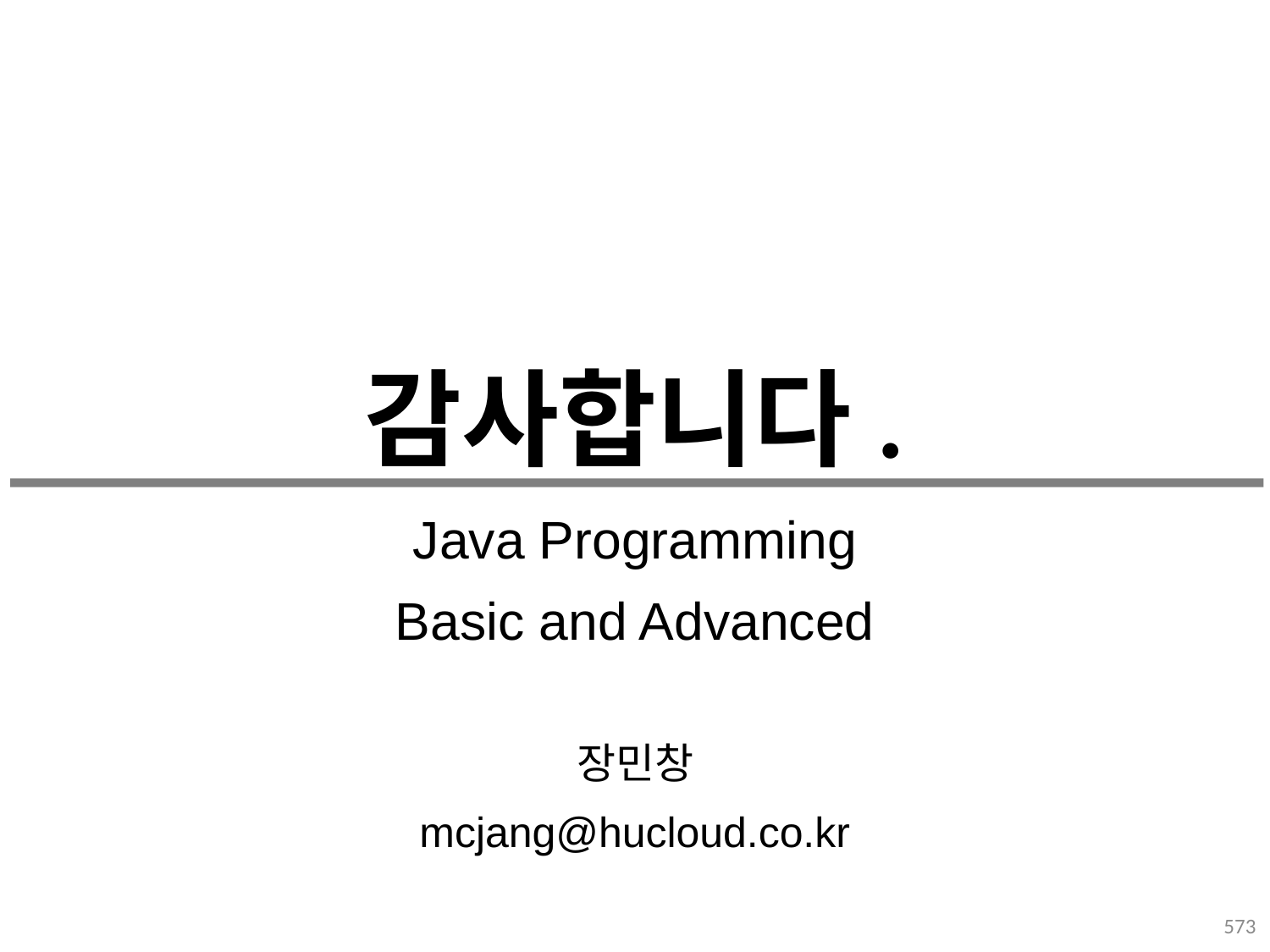

# 감사합니다.

Java Programming
Basic and Advanced

장민창
mcjang@hucloud.co.kr
573